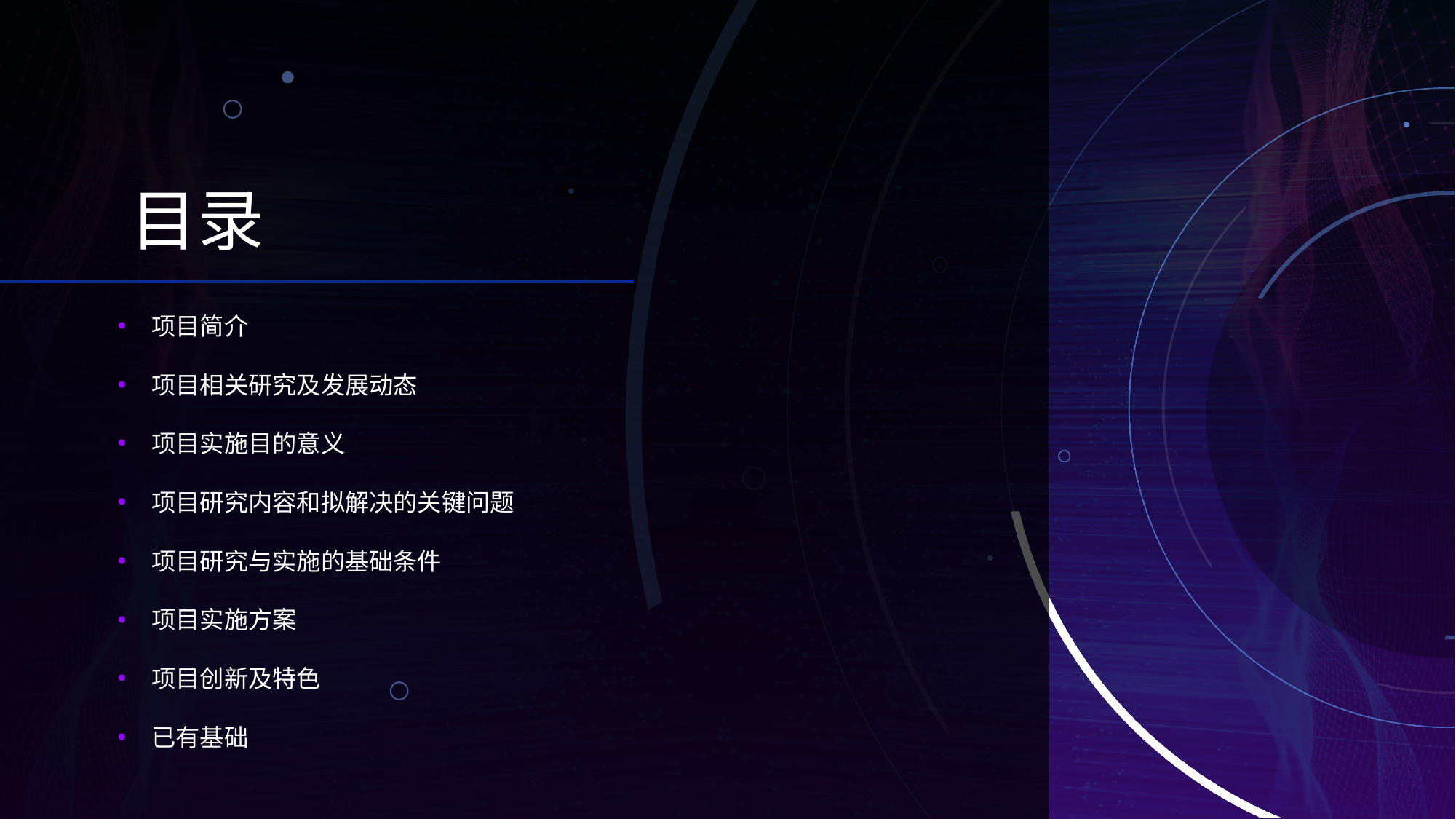

# 目录
项目简介
项目相关研究及发展动态
项目实施目的意义
项目研究内容和拟解决的关键问题
项目研究与实施的基础条件
项目实施方案
项目创新及特色
已有基础